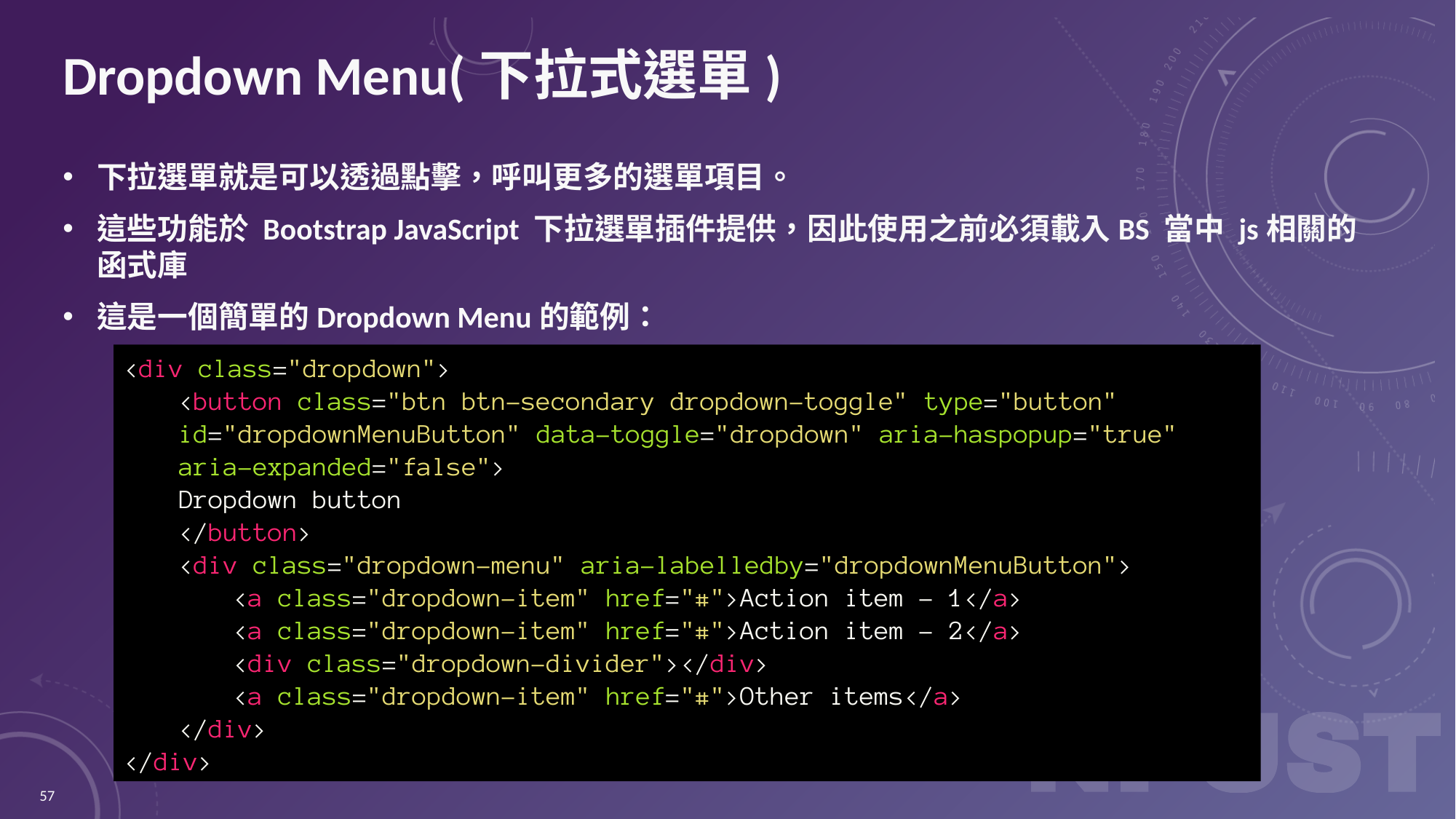

# Dropdown Menu(下拉式選單)
下拉選單就是可以透過點擊，呼叫更多的選單項目。
這些功能於 Bootstrap JavaScript 下拉選單插件提供，因此使用之前必須載入BS 當中 js相關的函式庫
這是一個簡單的Dropdown Menu的範例：
<div class="dropdown">
<button class="btn btn-secondary dropdown-toggle" type="button" id="dropdownMenuButton" data-toggle="dropdown" aria-haspopup="true" aria-expanded="false">
Dropdown button
</button>
<div class="dropdown-menu" aria-labelledby="dropdownMenuButton">
<a class="dropdown-item" href="#">Action item - 1</a>
<a class="dropdown-item" href="#">Action item - 2</a>
	<div class="dropdown-divider"></div>
<a class="dropdown-item" href="#">Other items</a>
</div>
</div>
57